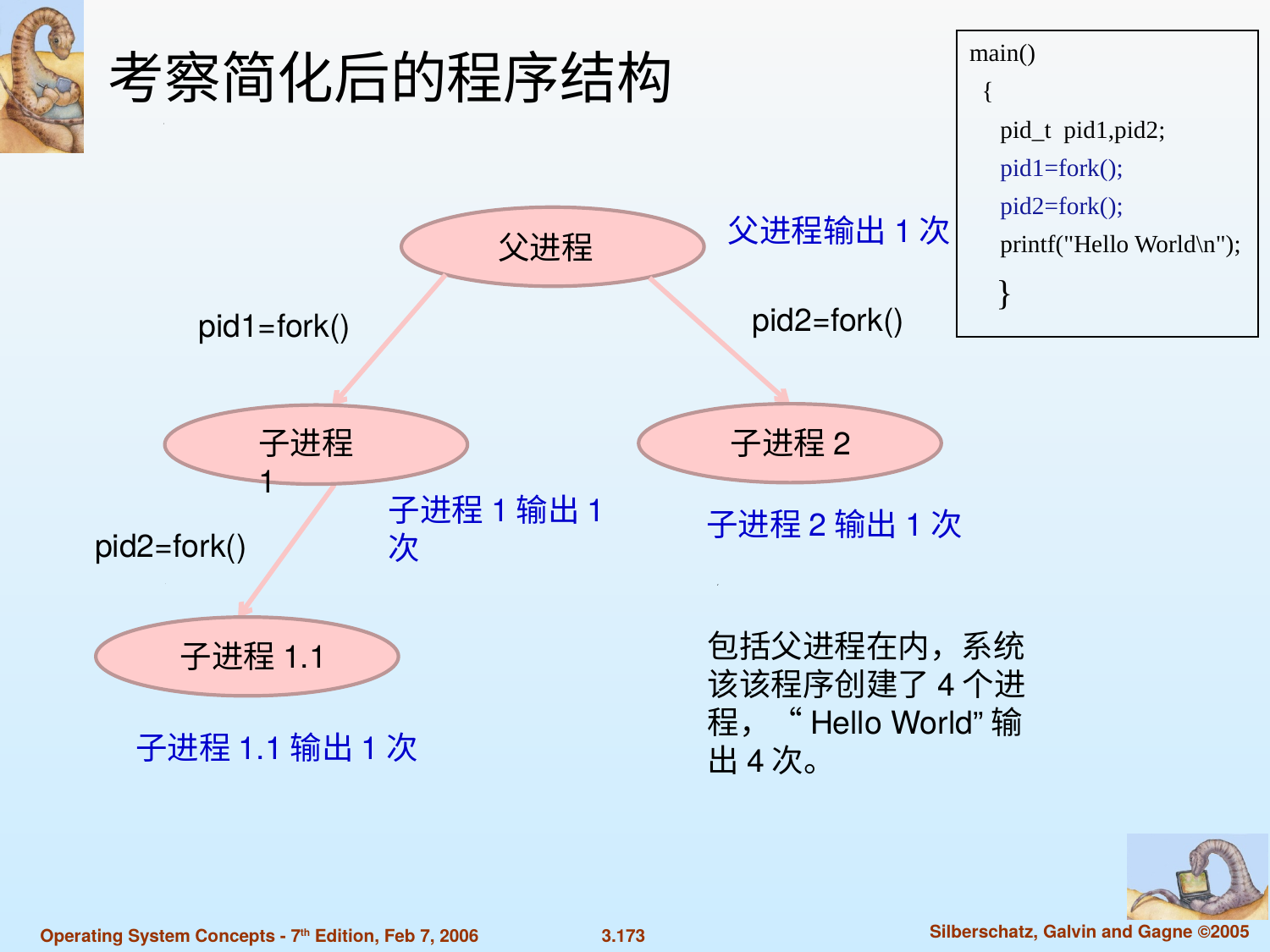

考察简化后的程序结构
main()
  {
     pid_t  pid1,pid2;
     pid1=fork();
     pid2=fork();
     printf("Hello World\n");
   }

父进程输出1次

父进程
pid2=fork()
pid1=fork()

子进程2

子进程1
子进程1输出1次
子进程2输出1次
pid2=fork()

子进程1.1
包括父进程在内，系统该该程序创建了4个进程，“Hello World”输出4次。
子进程1.1输出1次